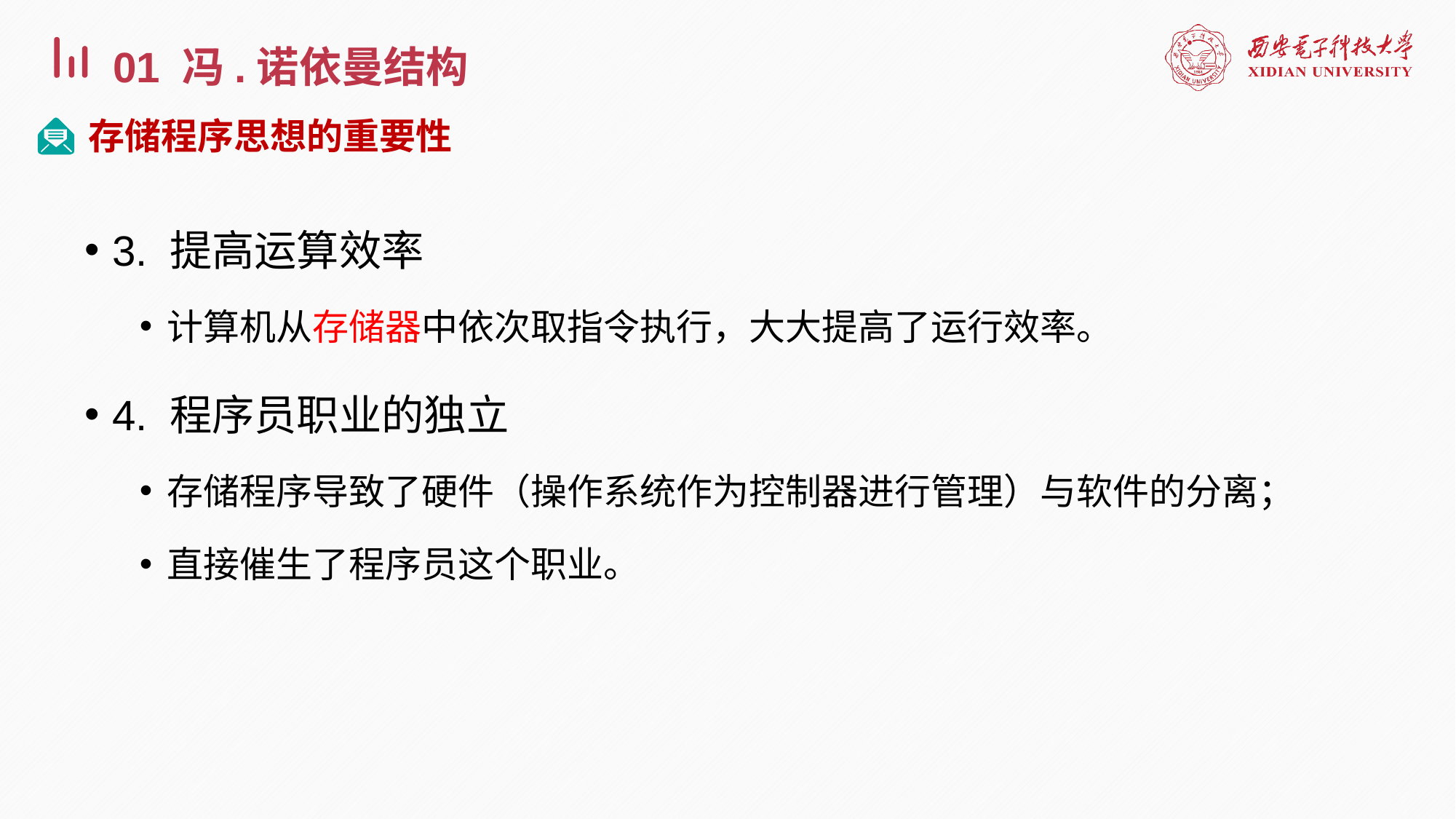

01 冯.诺依曼结构
存储程序思想的重要性

3. 提高运算效率
计算机从存储器中依次取指令执行，大大提高了运行效率。
4. 程序员职业的独立
存储程序导致了硬件（操作系统作为控制器进行管理）与软件的分离；
直接催生了程序员这个职业。